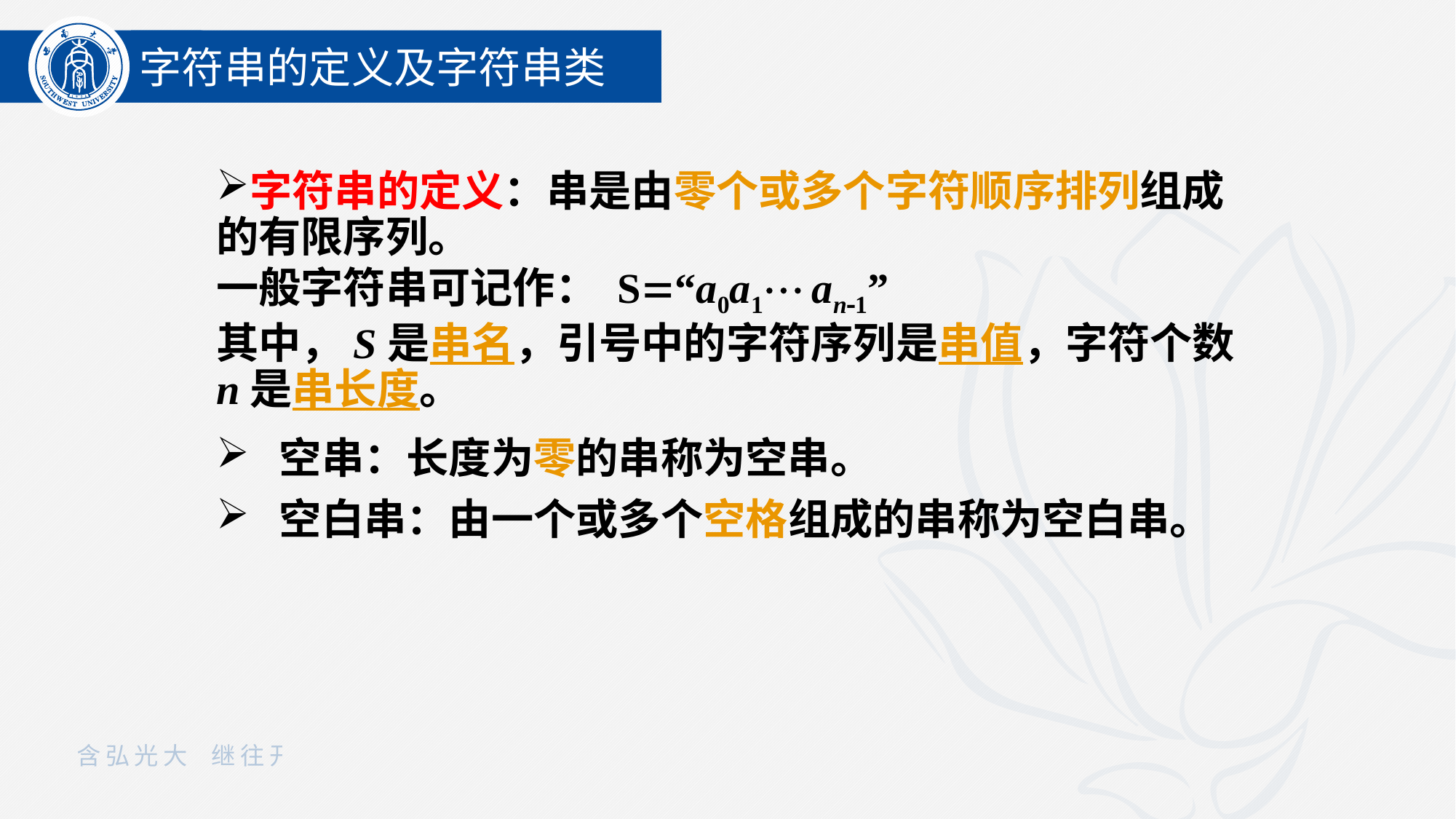

字符串的定义及字符串类
字符串的定义：串是由零个或多个字符顺序排列组成的有限序列。
一般字符串可记作： S=“a0a1… an−1”
其中，S是串名，引号中的字符序列是串值，字符个数n是串长度。
  空串：长度为零的串称为空串。
  空白串：由一个或多个空格组成的串称为空白串。